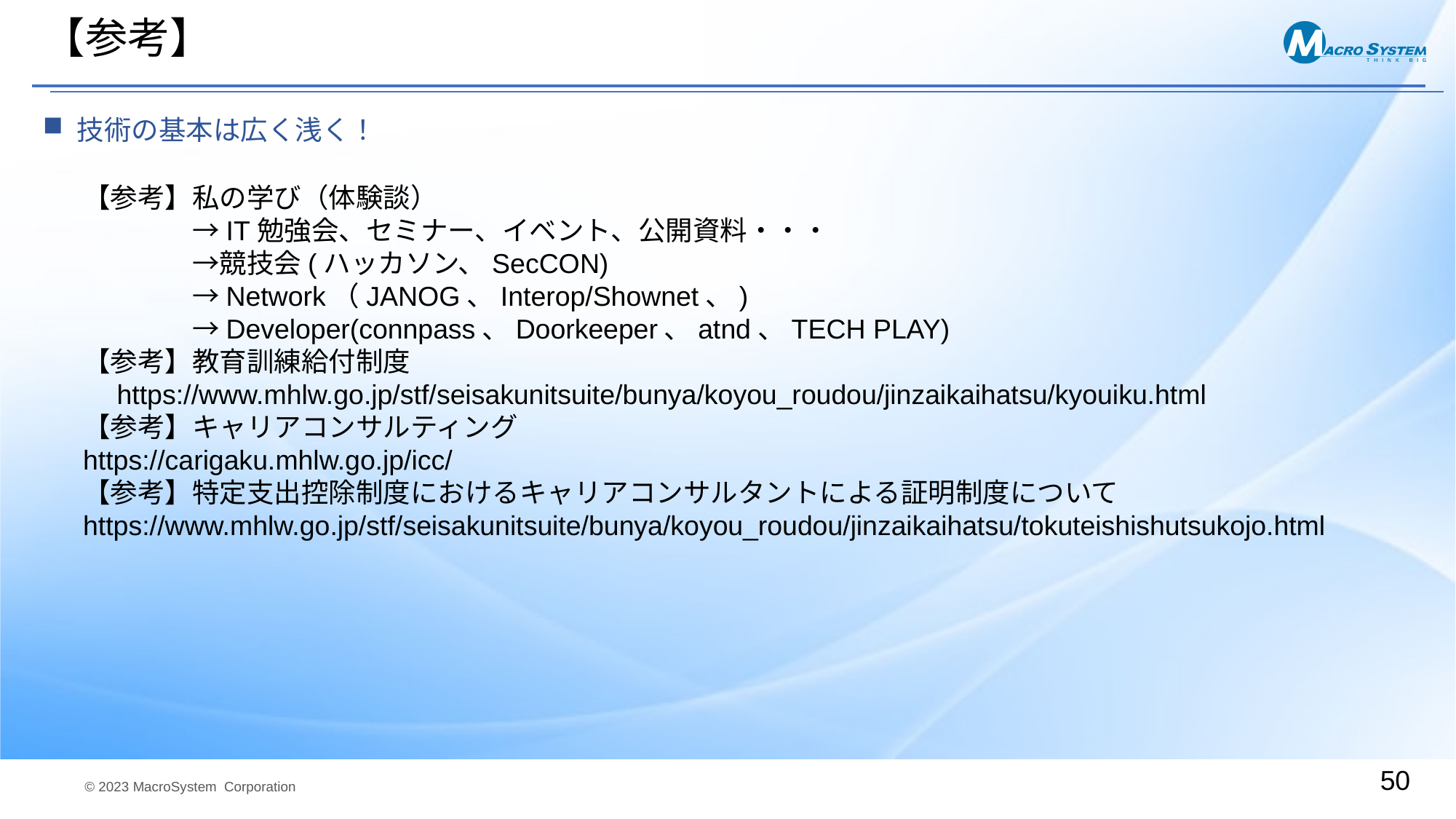

# 【参考】
技術の基本は広く浅く！
【参考】私の学び（体験談）
　　　　→IT勉強会、セミナー、イベント、公開資料・・・
　　　　→競技会(ハッカソン、SecCON)
　　　　→Network（JANOG、Interop/Shownet、)
　　　　→Developer(connpass、Doorkeeper、atnd、TECH PLAY)
【参考】教育訓練給付制度
　https://www.mhlw.go.jp/stf/seisakunitsuite/bunya/koyou_roudou/jinzaikaihatsu/kyouiku.html
【参考】キャリアコンサルティング
https://carigaku.mhlw.go.jp/icc/
【参考】特定支出控除制度におけるキャリアコンサルタントによる証明制度について
https://www.mhlw.go.jp/stf/seisakunitsuite/bunya/koyou_roudou/jinzaikaihatsu/tokuteishishutsukojo.html